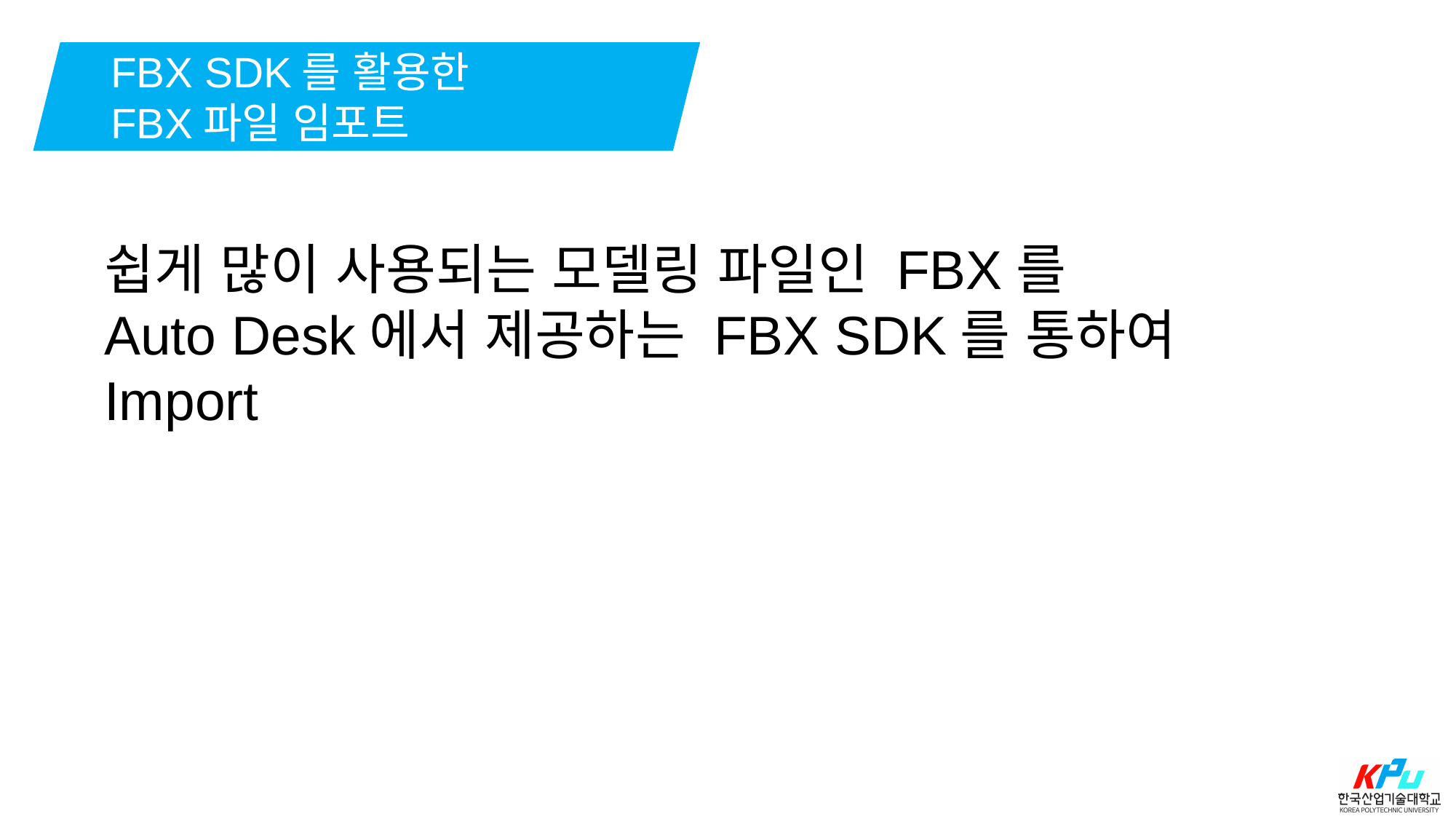

FBX SDK를 활용한
FBX파일 임포트
쉽게 많이 사용되는 모델링 파일인 FBX를
Auto Desk에서 제공하는 FBX SDK를 통하여 Import